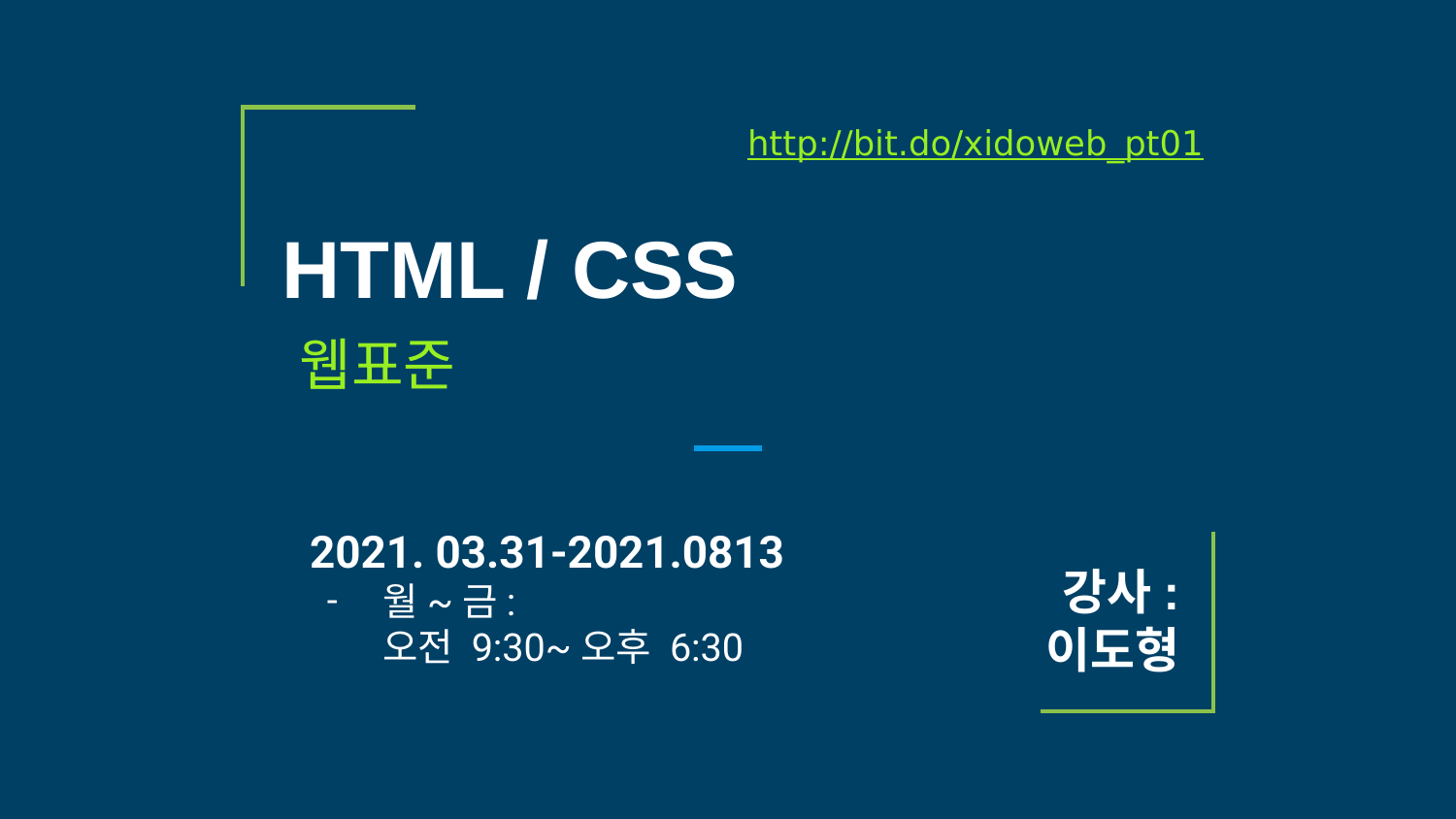

http://bit.do/xidoweb_pt01
# HTML / CSS
웹표준
2021. 03.31-2021.0813
월~금:
오전 9:30~오후 6:30
강사: 이도형